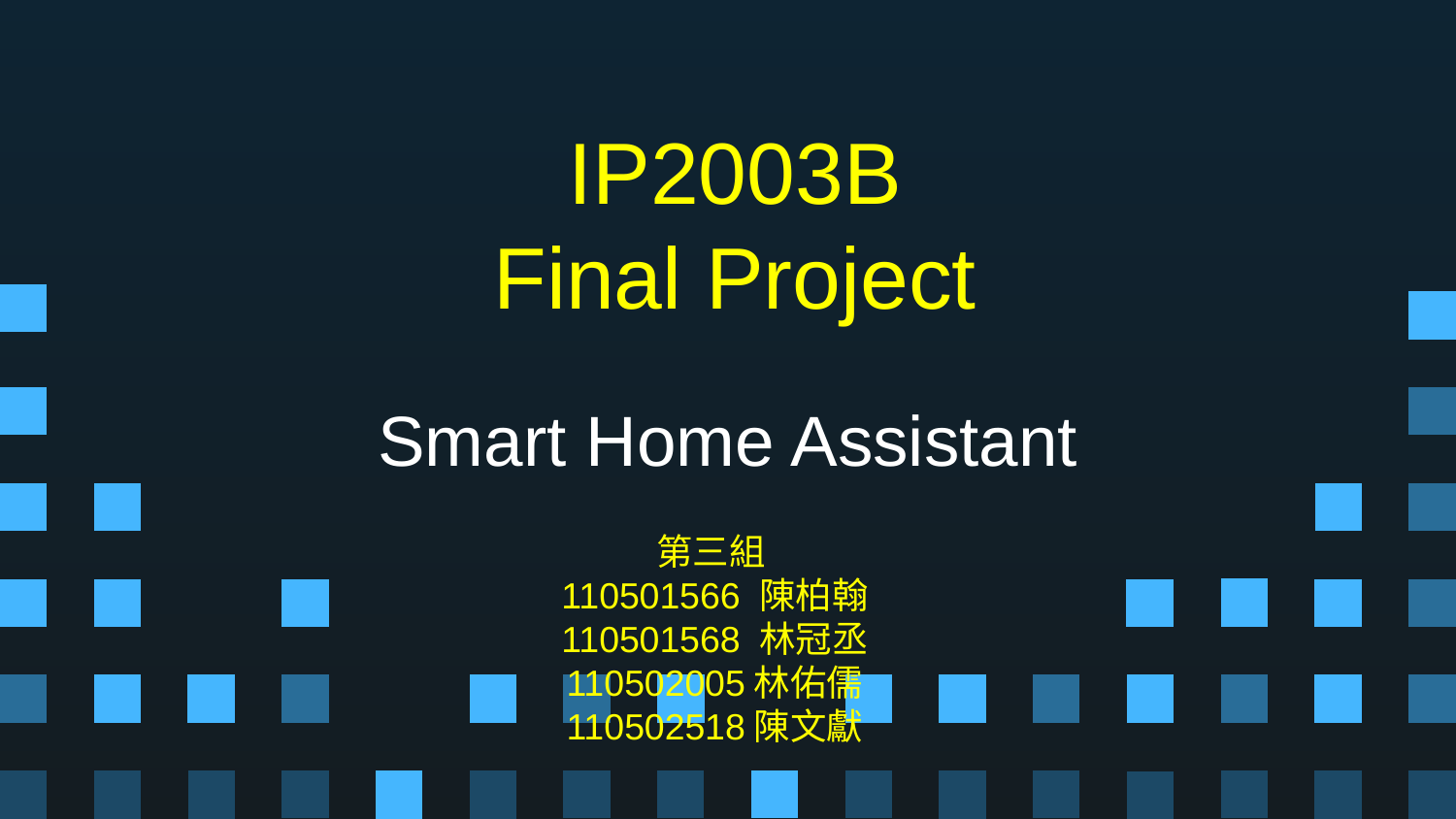

IP2003B
Final Project
# Smart Home Assistant
第三組
110501566 陳柏翰
110501568 林冠丞
110502005林佑儒
110502518陳文獻